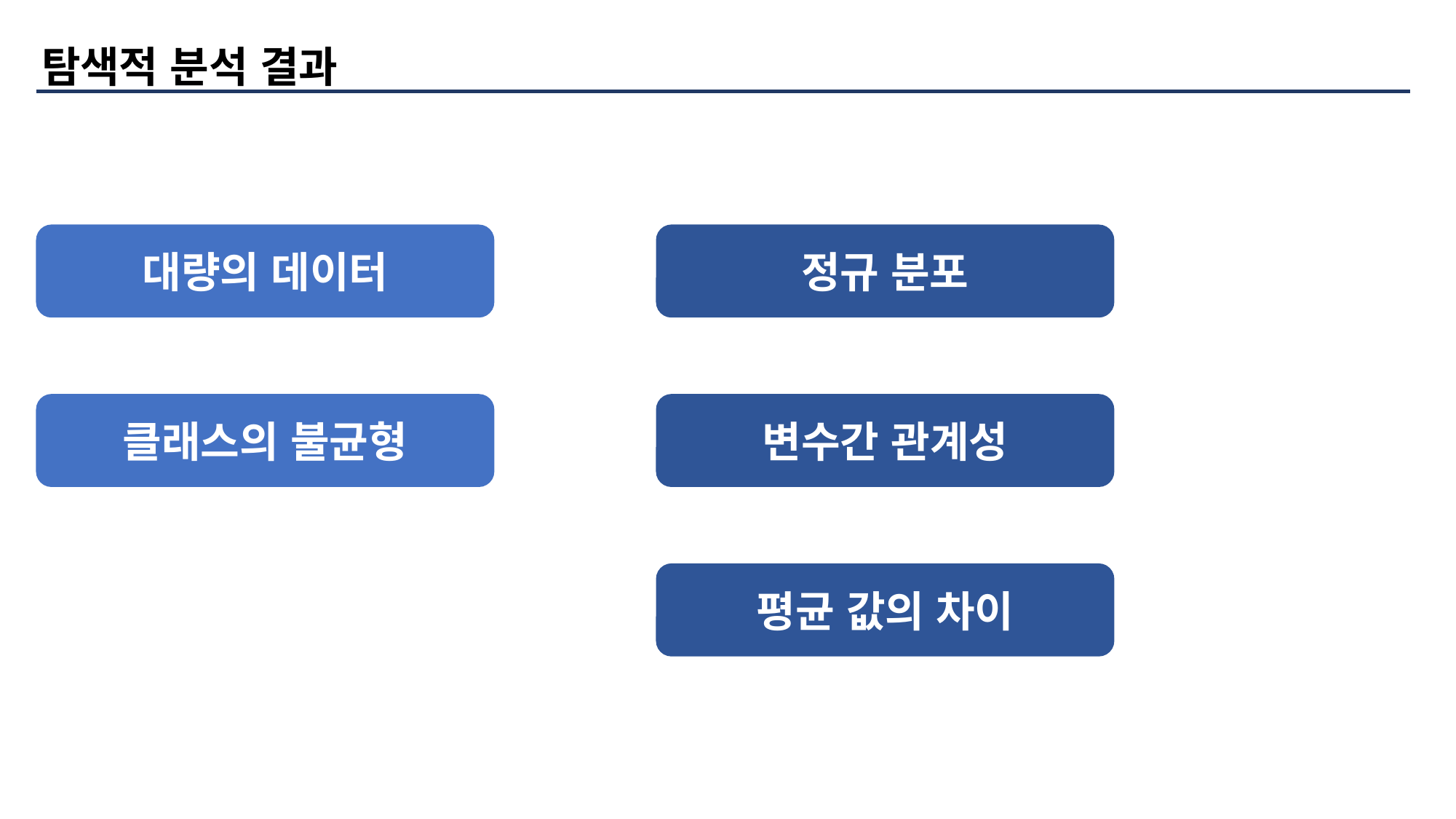

탐색적 분석 결과
대량의 데이터
정규 분포
클래스의 불균형
변수간 관계성
평균 값의 차이